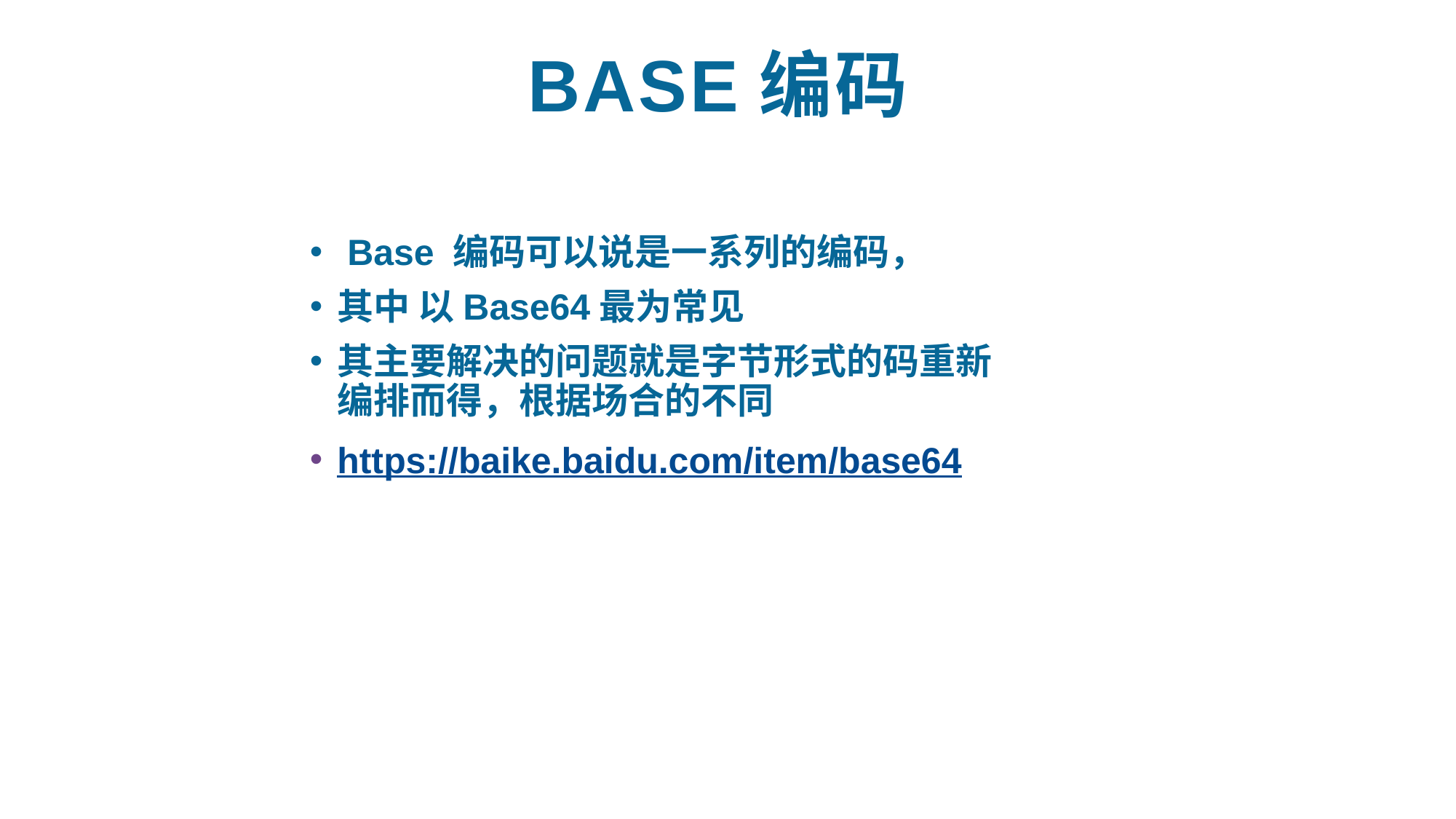

# BASE编码
 Base 编码可以说是一系列的编码，
其中 以Base64最为常见
其主要解决的问题就是字节形式的码重新编排而得，根据场合的不同
https://baike.baidu.com/item/base64